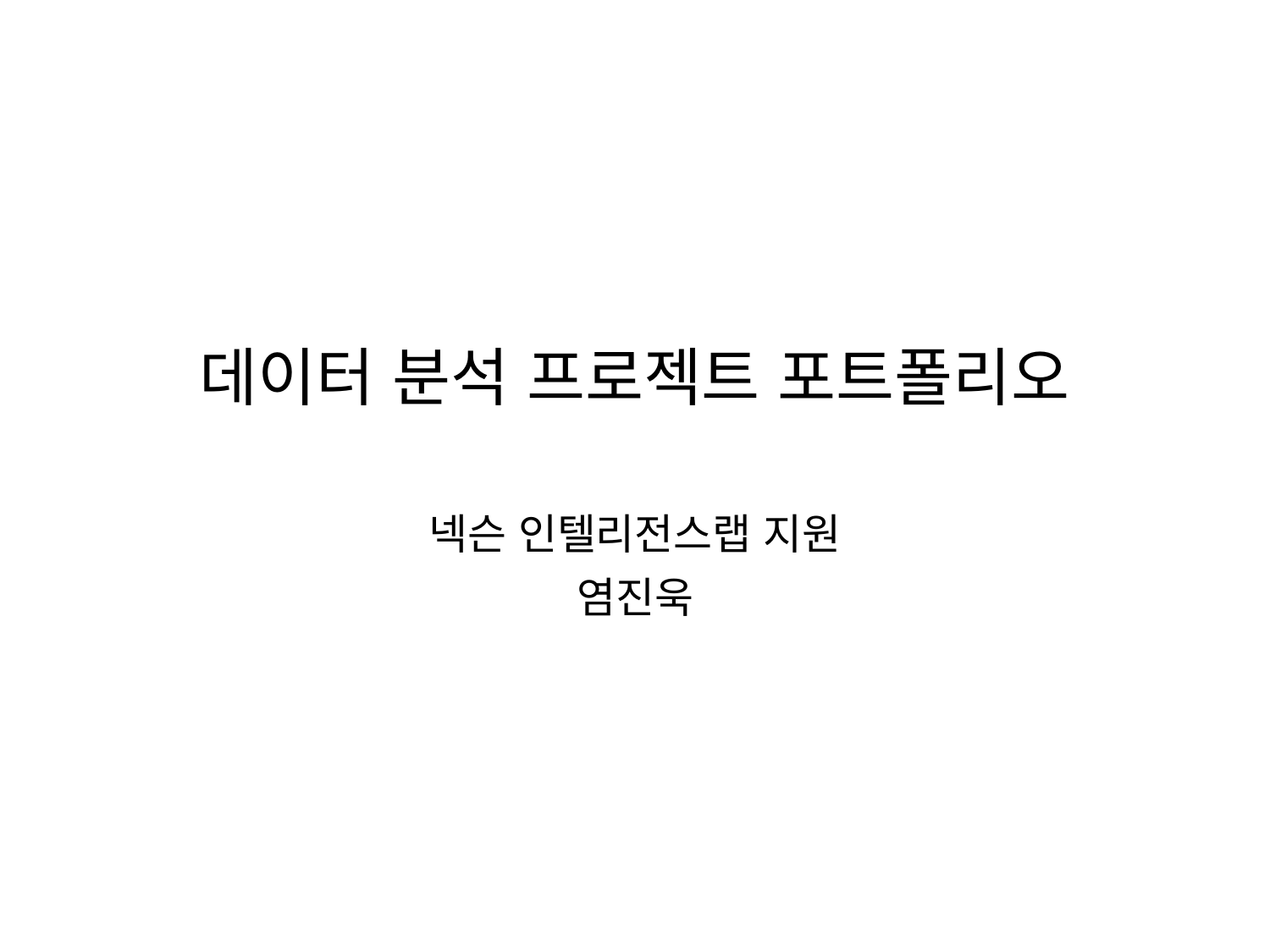

# 데이터 분석 프로젝트 포트폴리오
넥슨 인텔리전스랩 지원
염진욱